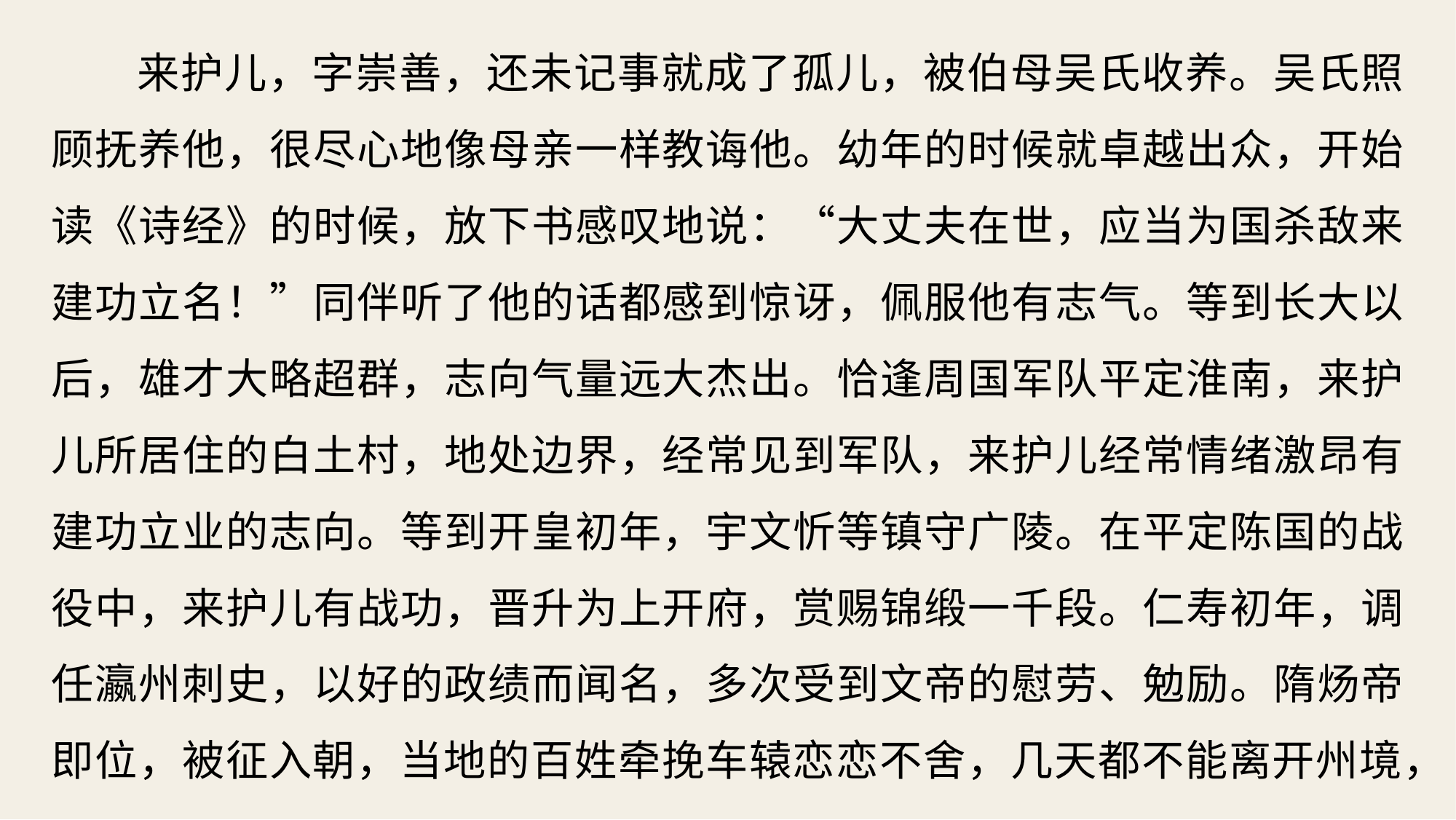

来护儿，字崇善，还未记事就成了孤儿，被伯母吴氏收养。吴氏照顾抚养他，很尽心地像母亲一样教诲他。幼年的时候就卓越出众，开始读《诗经》的时候，放下书感叹地说：“大丈夫在世，应当为国杀敌来建功立名！”同伴听了他的话都感到惊讶，佩服他有志气。等到长大以后，雄才大略超群，志向气量远大杰出。恰逢周国军队平定淮南，来护儿所居住的白土村，地处边界，经常见到军队，来护儿经常情绪激昂有建功立业的志向。等到开皇初年，宇文忻等镇守广陵。在平定陈国的战役中，来护儿有战功，晋升为上开府，赏赐锦缎一千段。仁寿初年，调任瀛州刺史，以好的政绩而闻名，多次受到文帝的慰劳、勉励。隋炀帝即位，被征入朝，当地的百姓牵挽车辕恋恋不舍，几天都不能离开州境，